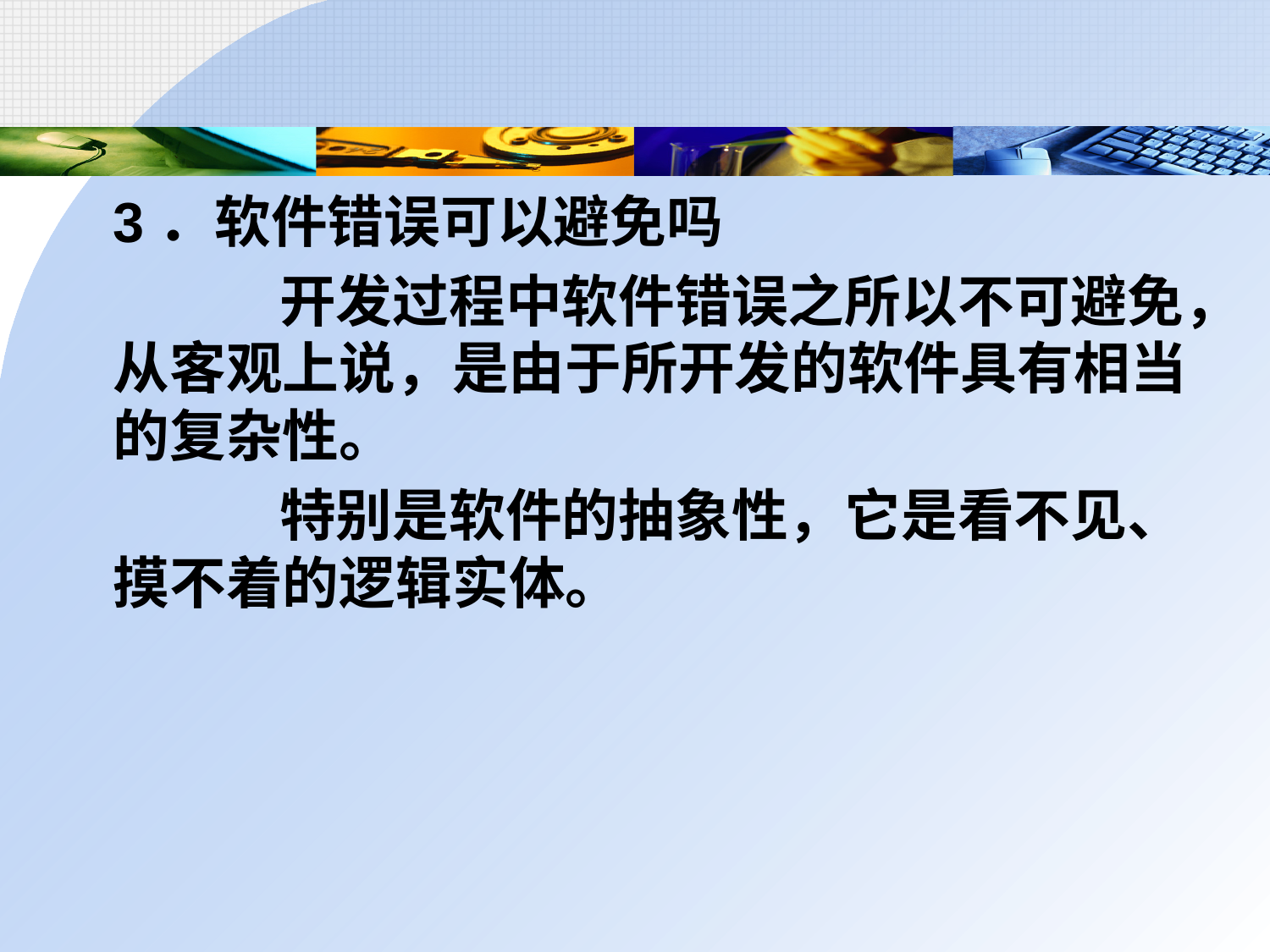

3．软件错误可以避免吗
		  开发过程中软件错误之所以不可避免，从客观上说，是由于所开发的软件具有相当的复杂性。
		  特别是软件的抽象性，它是看不见、摸不着的逻辑实体。